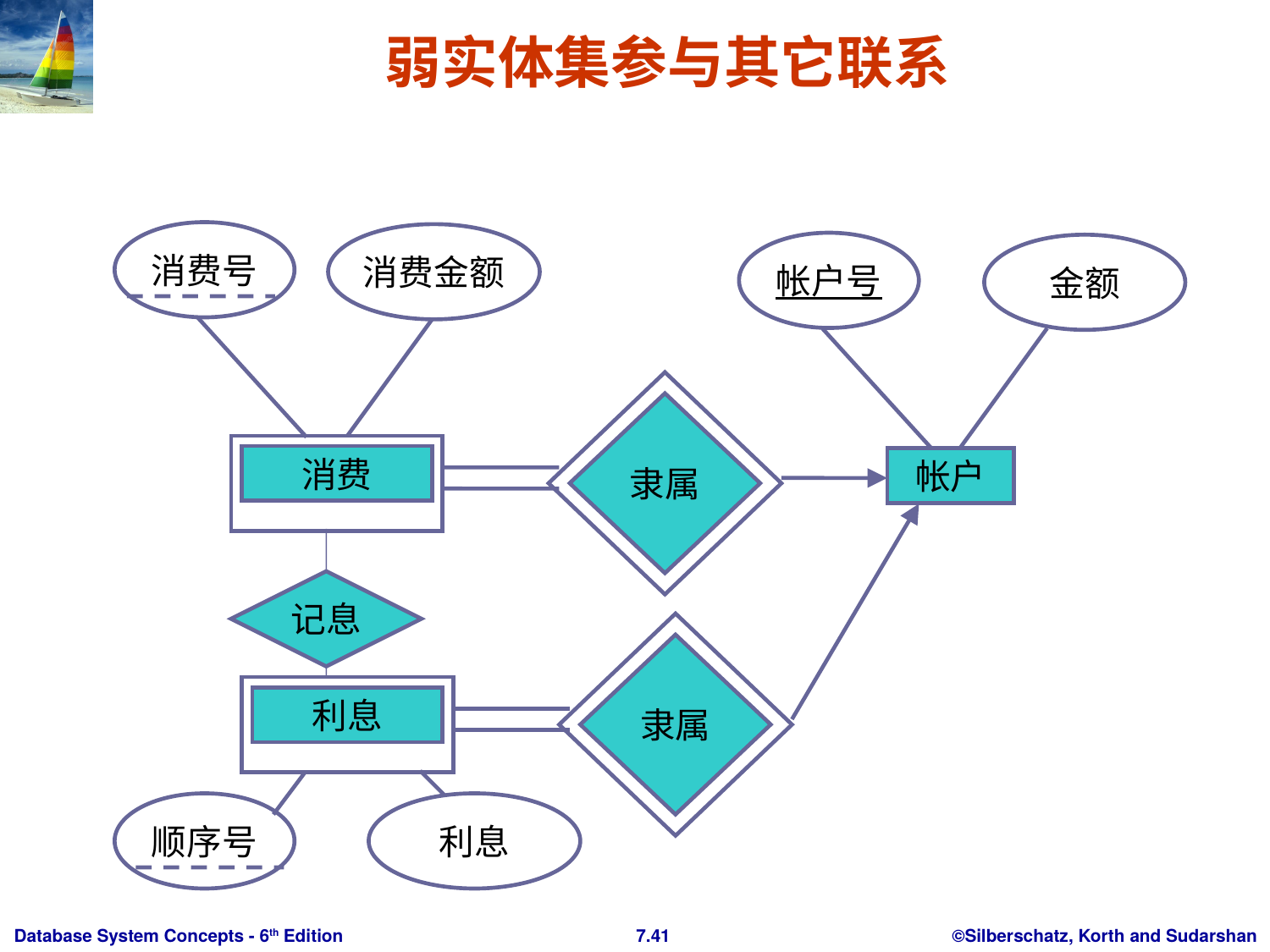

# 弱实体集参与其它联系
消费号
消费金额
帐户号
金额

隶属

消费
帐户

记息

隶属

利息

顺序号
利息